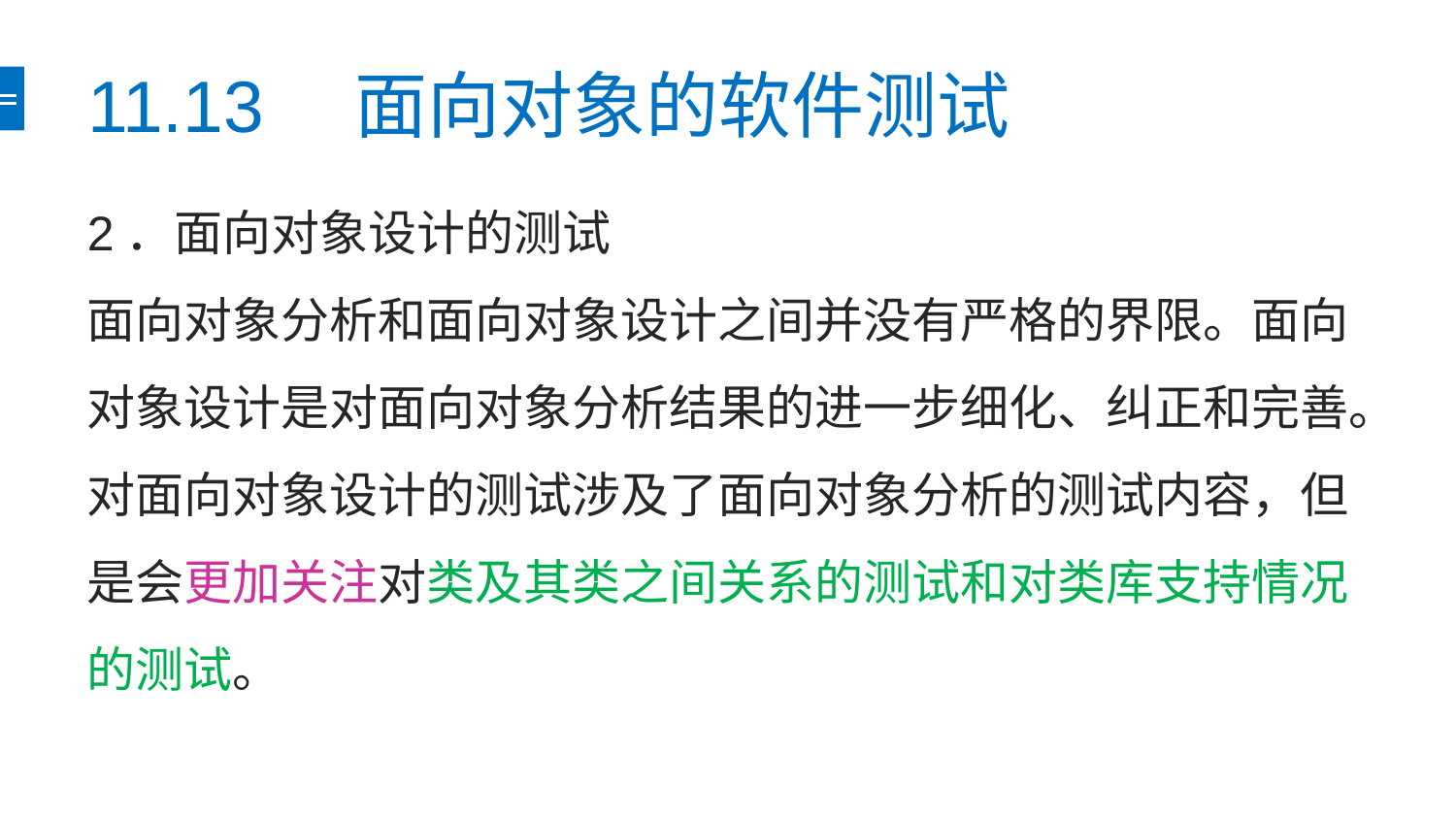

# 11.13　面向对象的软件测试
2．面向对象设计的测试
面向对象分析和面向对象设计之间并没有严格的界限。面向对象设计是对面向对象分析结果的进一步细化、纠正和完善。对面向对象设计的测试涉及了面向对象分析的测试内容，但是会更加关注对类及其类之间关系的测试和对类库支持情况的测试。